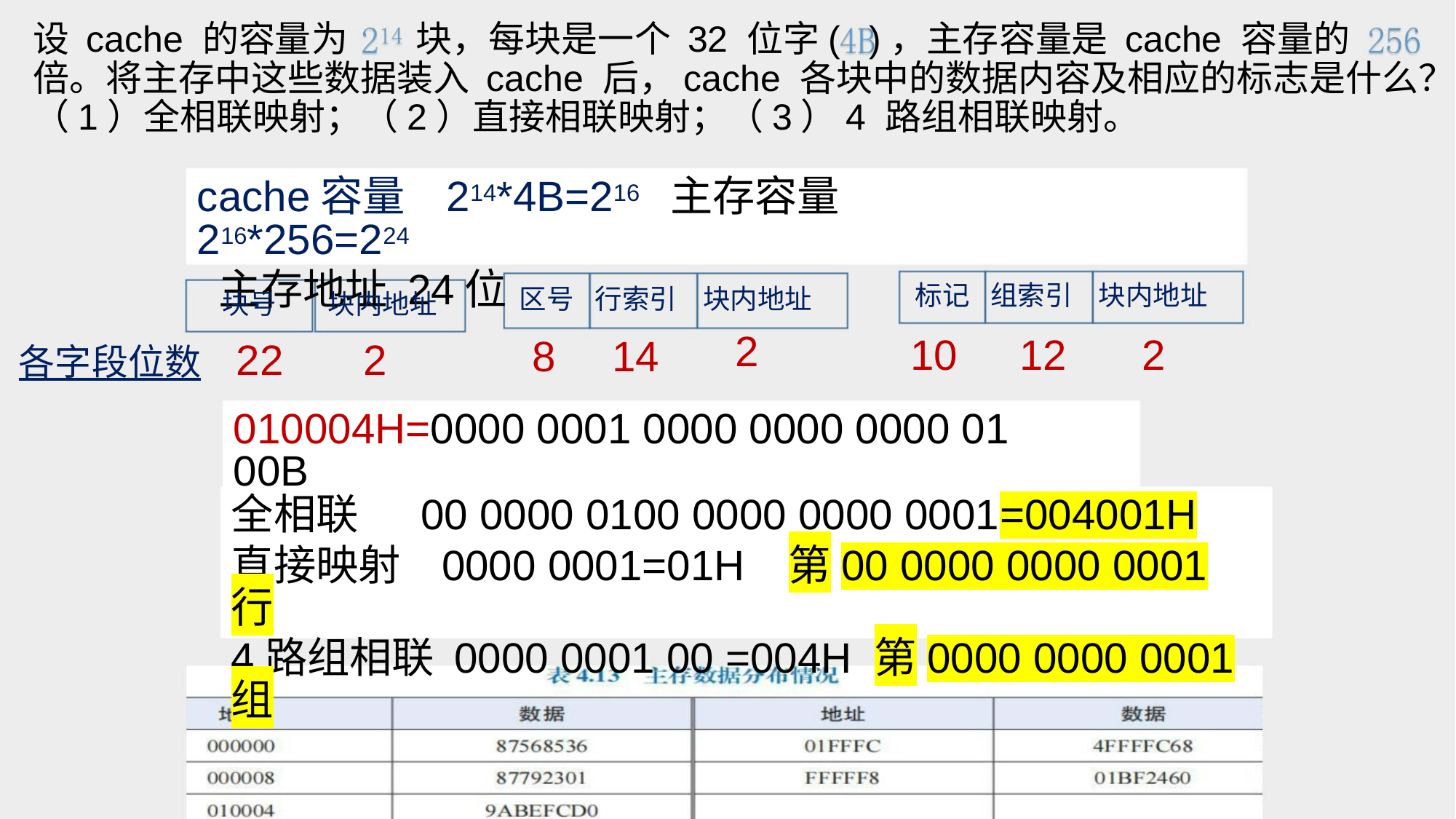

设 cache 的容量为 块，每块是一个 32 位字( )，主存容量是 cache 容量的
倍。将主存中这些数据装入 cache 后，cache 各块中的数据内容及相应的标志是什么？
（1）全相联映射；（2）直接相联映射；（3）4 路组相联映射。
cache容量 214*4B=216 主存容量 216*256=224
主存地址 24位
标记 组索引 块内地址
区号 行索引 块内地址
块号 块内地址
2
10 12 2
8 14
各字段位数 22 2
010004H=0000 0001 0000 0000 0000 01 00B
全相联 00 0000 0100 0000 0000 0001=004001H
直接映射 0000 0001=01H 第00 0000 0000 0001行
4路组相联 0000 0001 00 =004H 第0000 0000 0001组